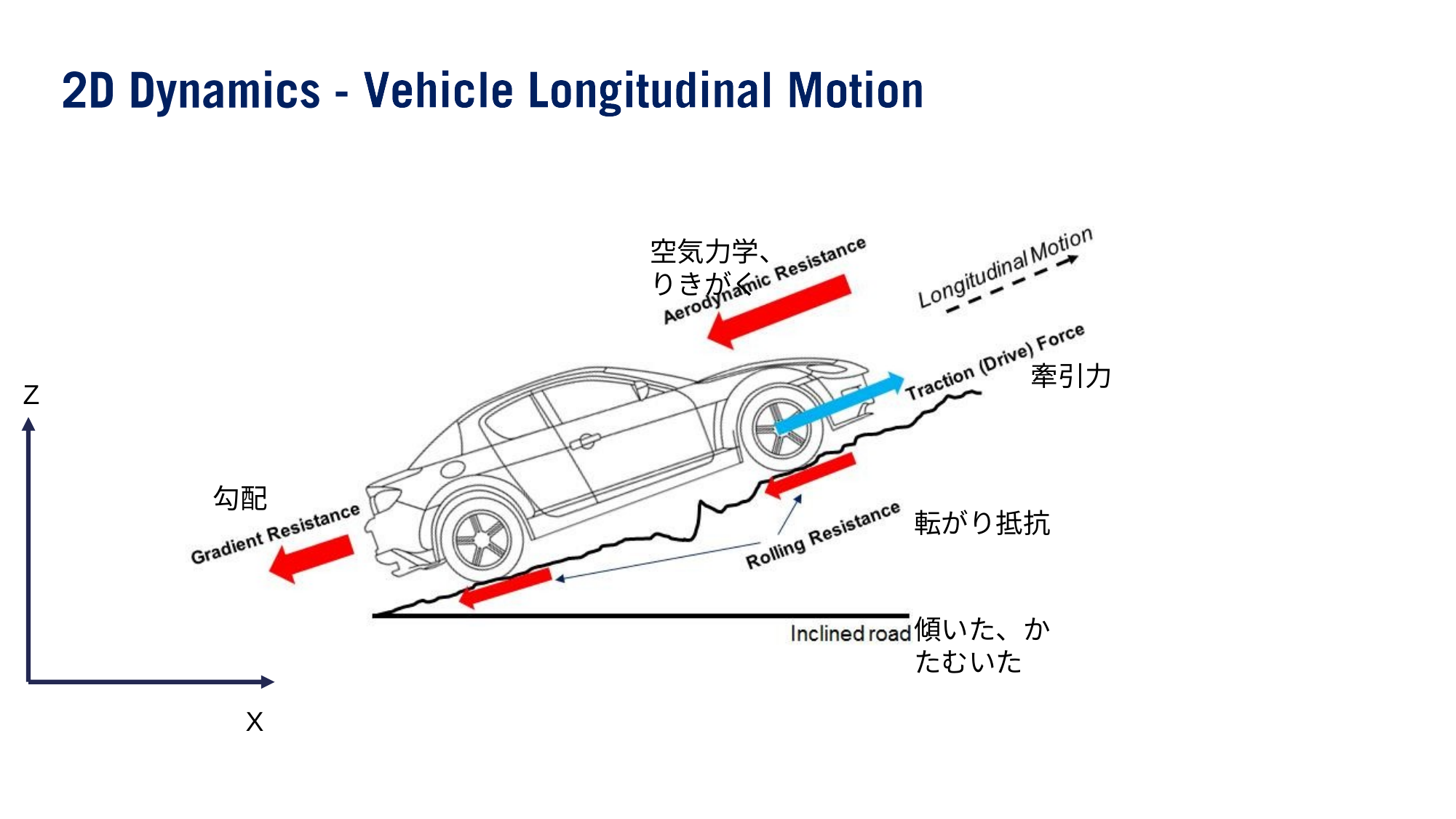

空気力学、りきがく
牽引力
Z

勾配
転がり抵抗
傾いた、かたむいた
X